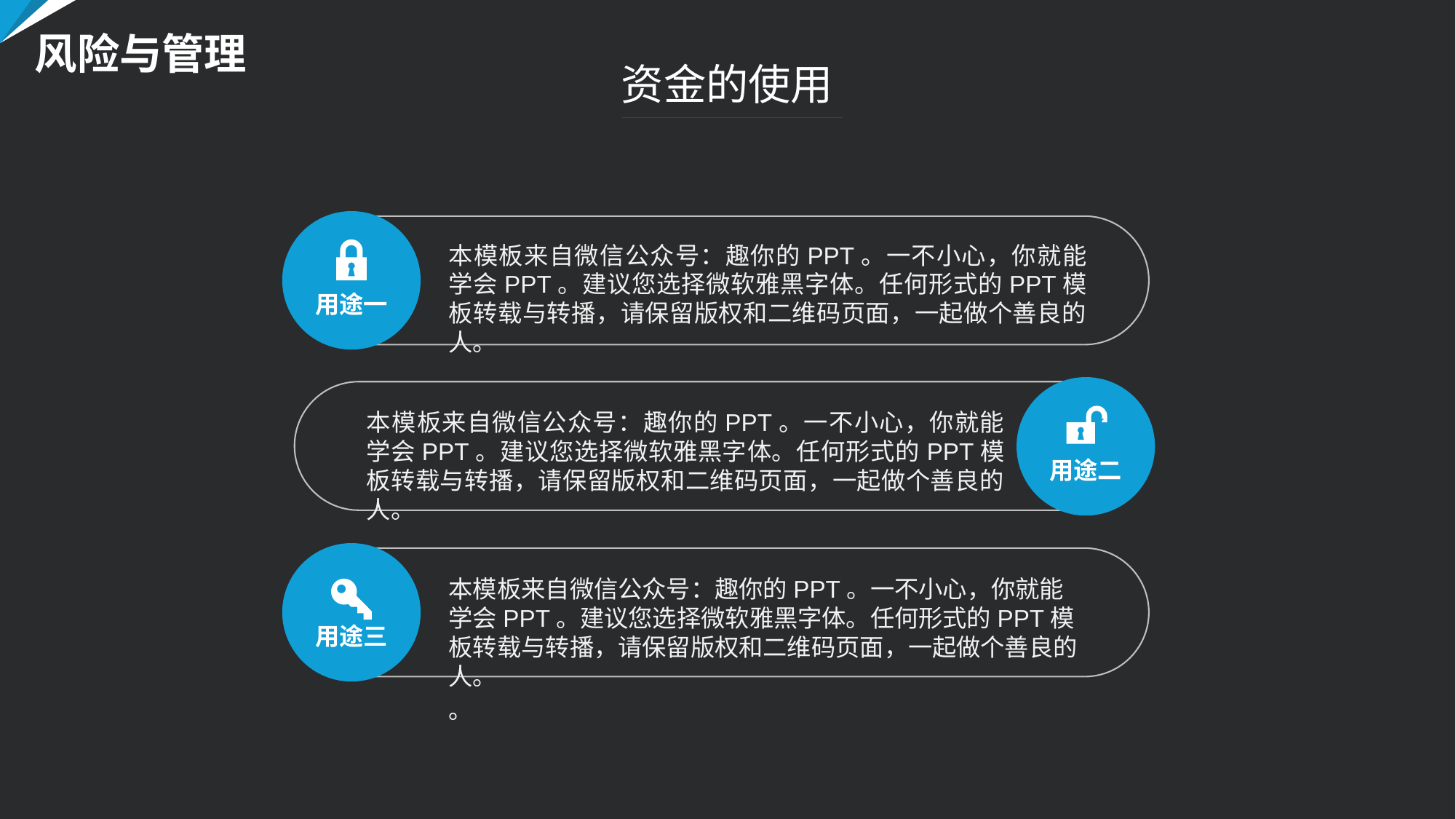

风险与管理
资金的使用

用途一

本模板来自微信公众号：趣你的PPT。一不小心，你就能学会PPT。建议您选择微软雅黑字体。任何形式的PPT模板转载与转播，请保留版权和二维码页面，一起做个善良的人。

用途二

本模板来自微信公众号：趣你的PPT。一不小心，你就能学会PPT。建议您选择微软雅黑字体。任何形式的PPT模板转载与转播，请保留版权和二维码页面，一起做个善良的人。

用途三

本模板来自微信公众号：趣你的PPT。一不小心，你就能学会PPT。建议您选择微软雅黑字体。任何形式的PPT模板转载与转播，请保留版权和二维码页面，一起做个善良的人。
。